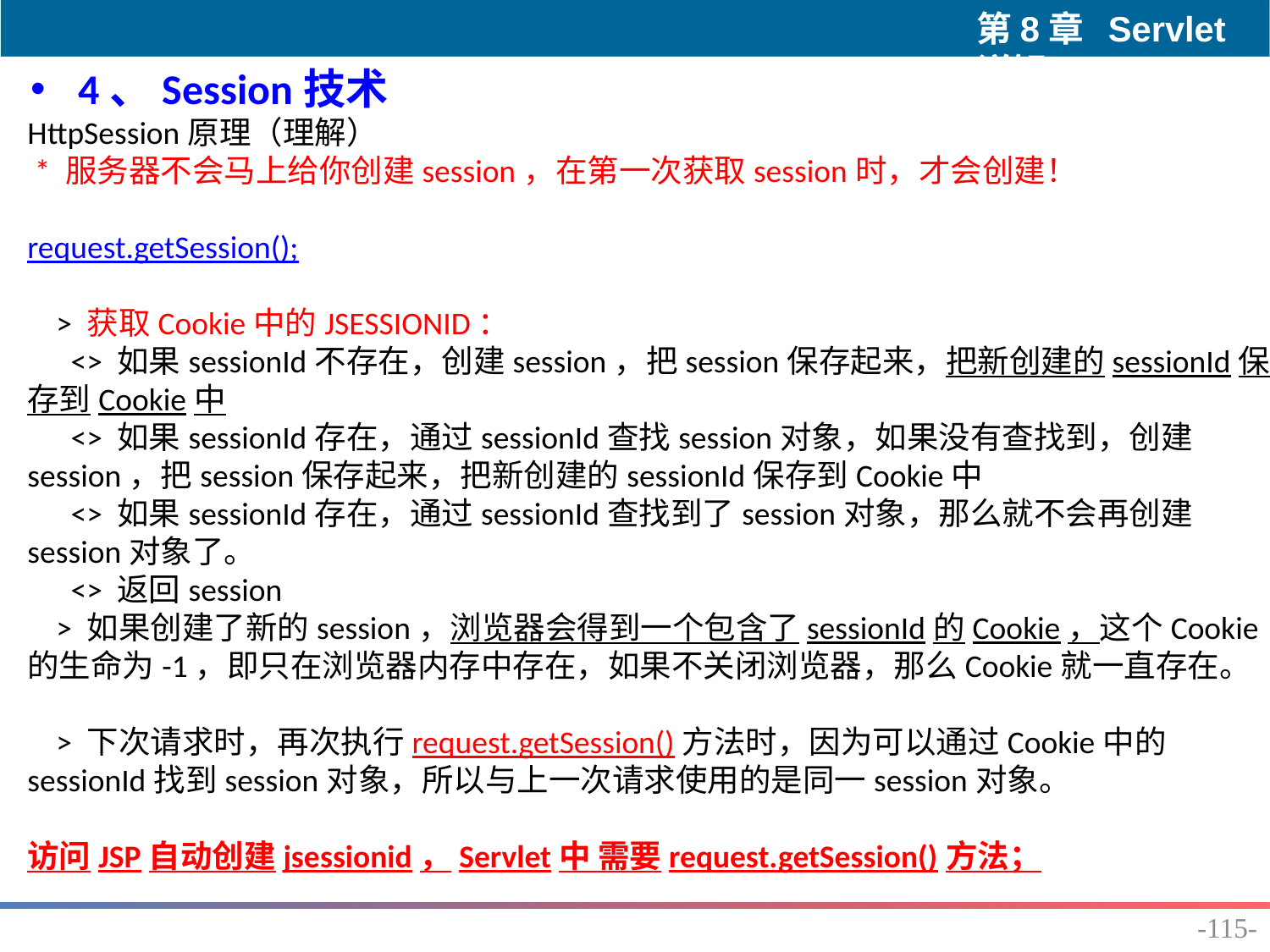

4、Session技术
HttpSession原理（理解）
 * 服务器不会马上给你创建session，在第一次获取session时，才会创建！

request.getSession();

    > 获取Cookie中的JSESSIONID：
      <> 如果sessionId不存在，创建session，把session保存起来，把新创建的sessionId保存到Cookie中
      <> 如果sessionId存在，通过sessionId查找session对象，如果没有查找到，创建session，把session保存起来，把新创建的sessionId保存到Cookie中
      <> 如果sessionId存在，通过sessionId查找到了session对象，那么就不会再创建session对象了。
      <> 返回session
    > 如果创建了新的session，浏览器会得到一个包含了sessionId的Cookie，这个Cookie的生命为-1，即只在浏览器内存中存在，如果不关闭浏览器，那么Cookie就一直存在。

    > 下次请求时，再次执行request.getSession()方法时，因为可以通过Cookie中的sessionId找到session对象，所以与上一次请求使用的是同一session对象。

访问JSP自动创建jsessionid，Servlet中 需要request.getSession()方法；

-115-